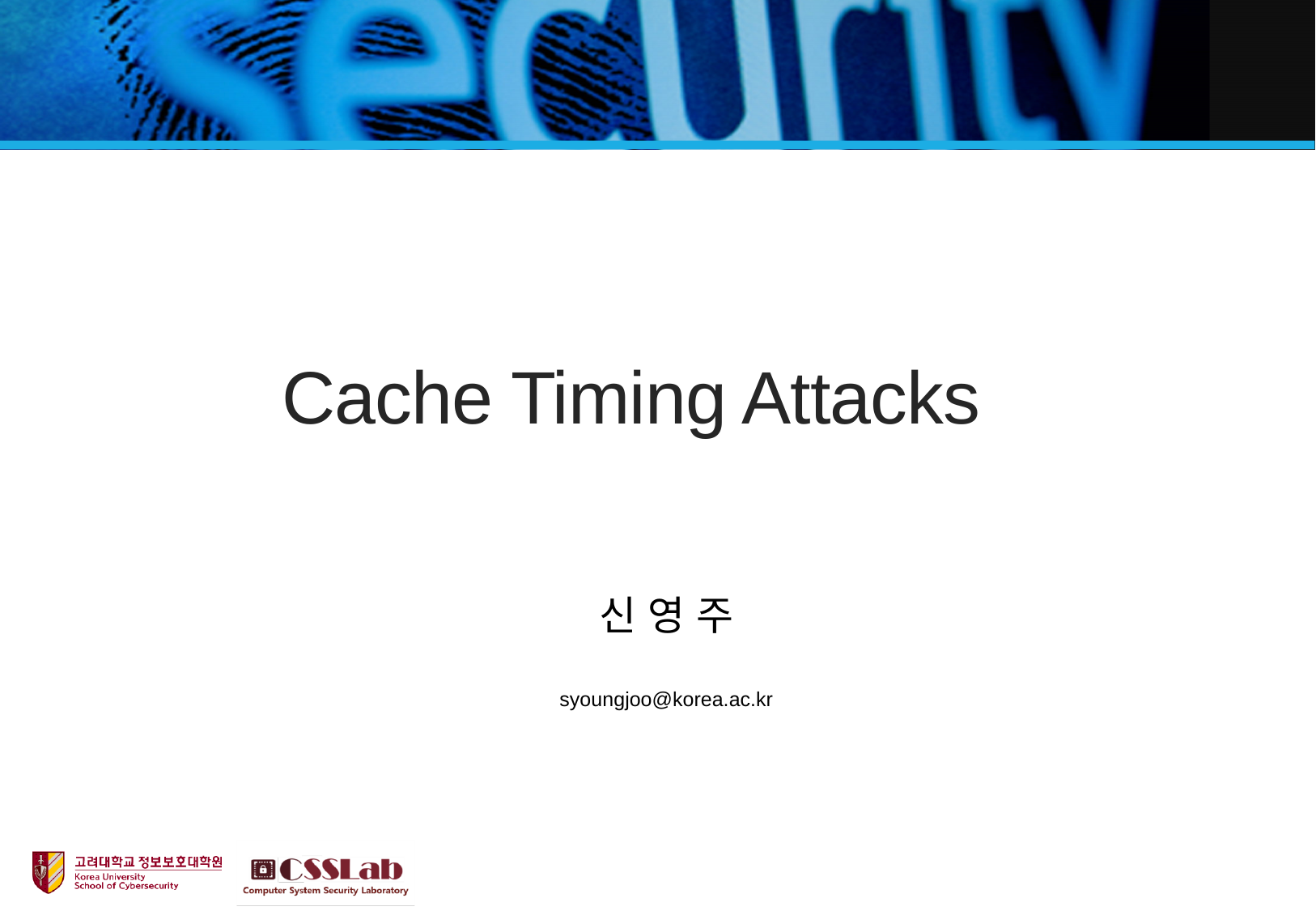

# Cache Timing Attacks
신 영 주

syoungjoo@korea.ac.kr